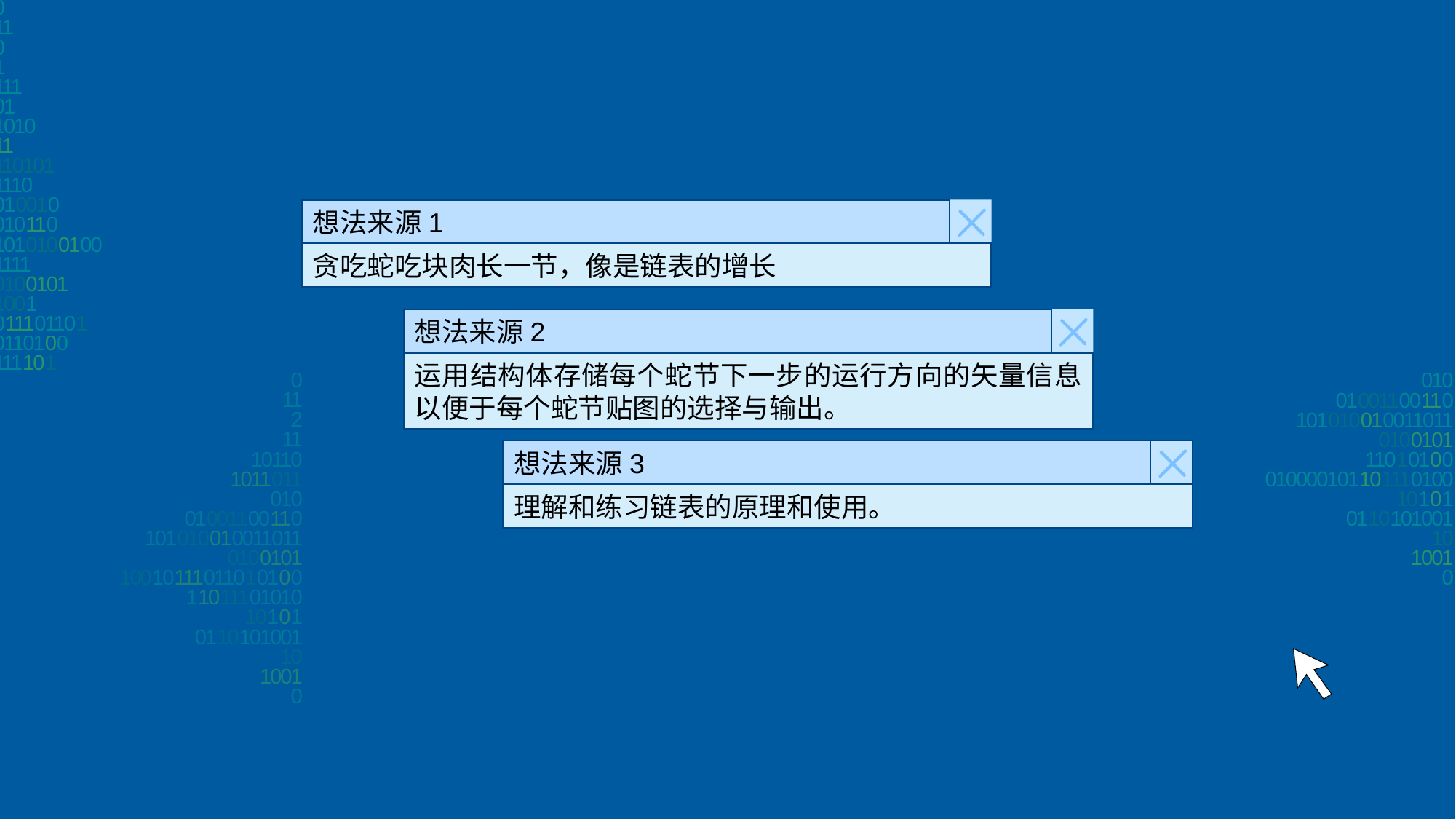

0
11
0
1
111
01
1010
11
110101
1110
010010
010110
1010100100
1111
0100101
1001
011101101
0110100
111101
想法来源1

贪吃蛇吃块肉长一节，像是链表的增长
想法来源2

运用结构体存储每个蛇节下一步的运行方向的矢量信息以便于每个蛇节贴图的选择与输出。
0
11
2
11
10110
1011011
010
01001100110
101010010011011
0100101
10010111011010100
11011101010
10101
0110101001
10
1001
0
010
01001100110
101010010011011
0100101
11010100
010000101101110100
10101
0110101001
10
1001
0
想法来源3

理解和练习链表的原理和使用。